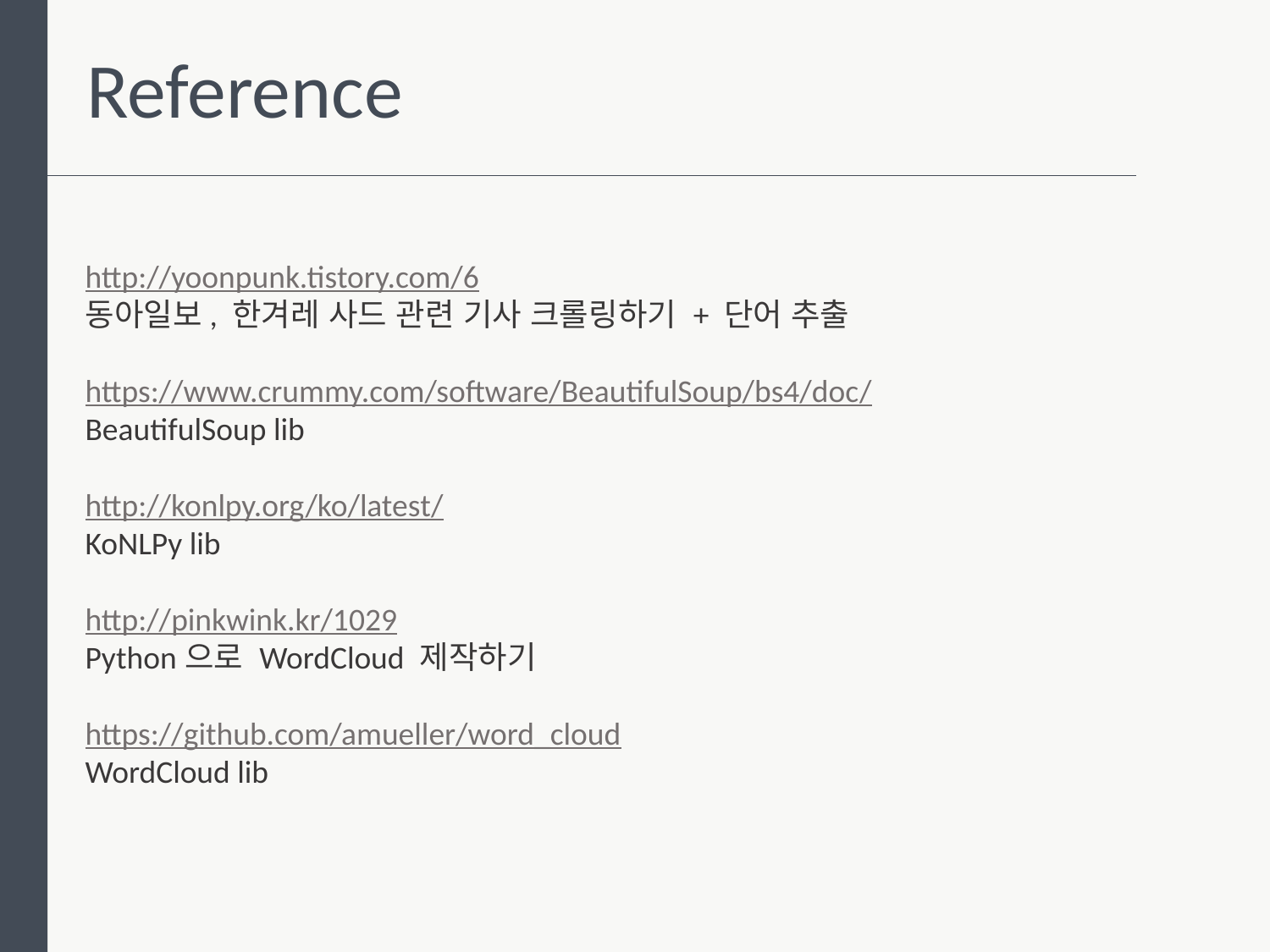

Reference
http://yoonpunk.tistory.com/6
동아일보, 한겨레 사드 관련 기사 크롤링하기 + 단어 추출

https://www.crummy.com/software/BeautifulSoup/bs4/doc/
BeautifulSoup lib

http://konlpy.org/ko/latest/
KoNLPy lib

http://pinkwink.kr/1029
Python으로 WordCloud 제작하기

https://github.com/amueller/word_cloud
WordCloud lib